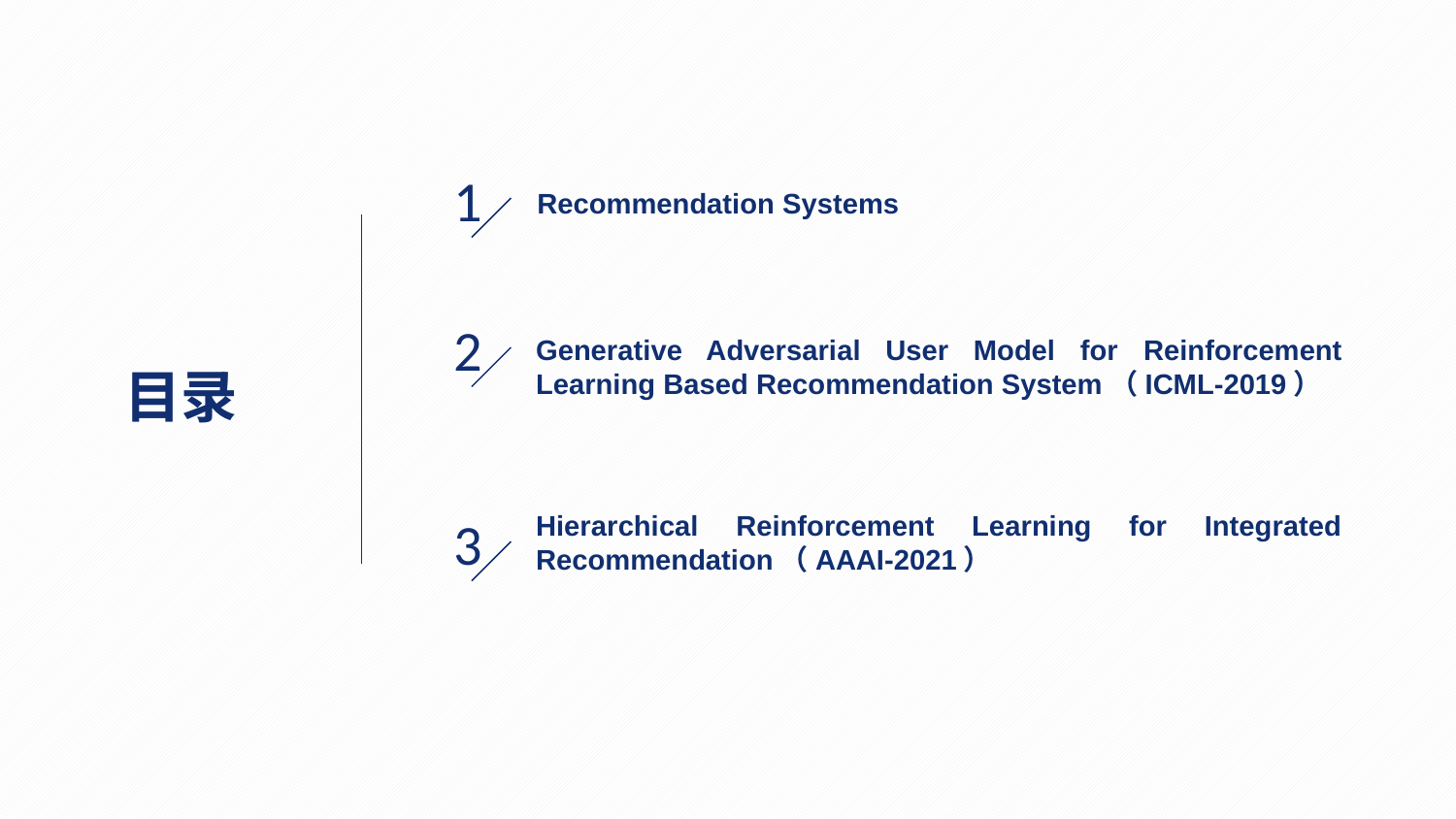

1
Recommendation Systems
2
Generative Adversarial User Model for Reinforcement Learning Based Recommendation System（ICML-2019）
目录
Hierarchical Reinforcement Learning for Integrated Recommendation（AAAI-2021）
3